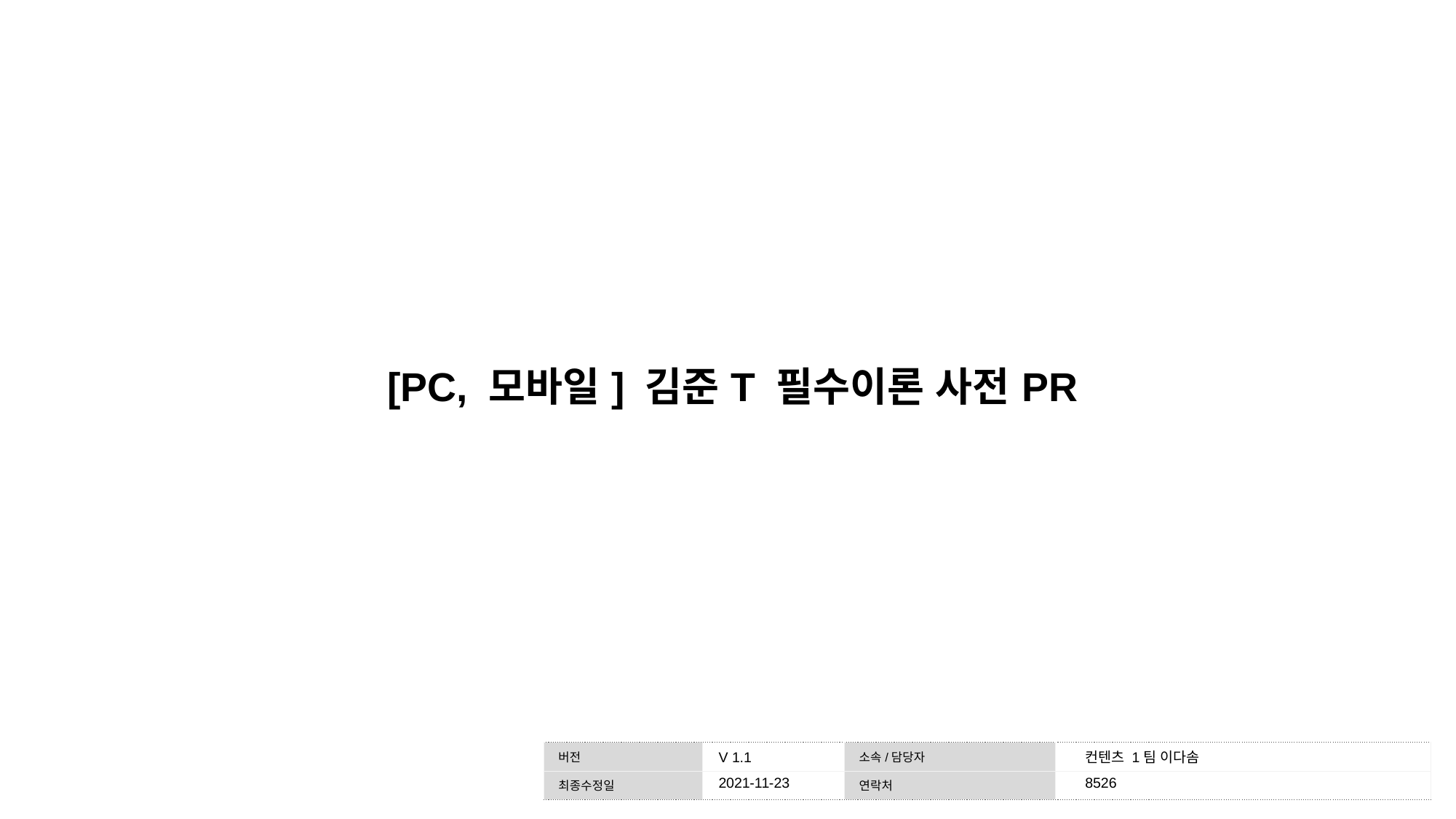

# [PC, 모바일] 김준T 필수이론 사전PR
V 1.1
컨텐츠 1팀 이다솜
2021-11-23
8526